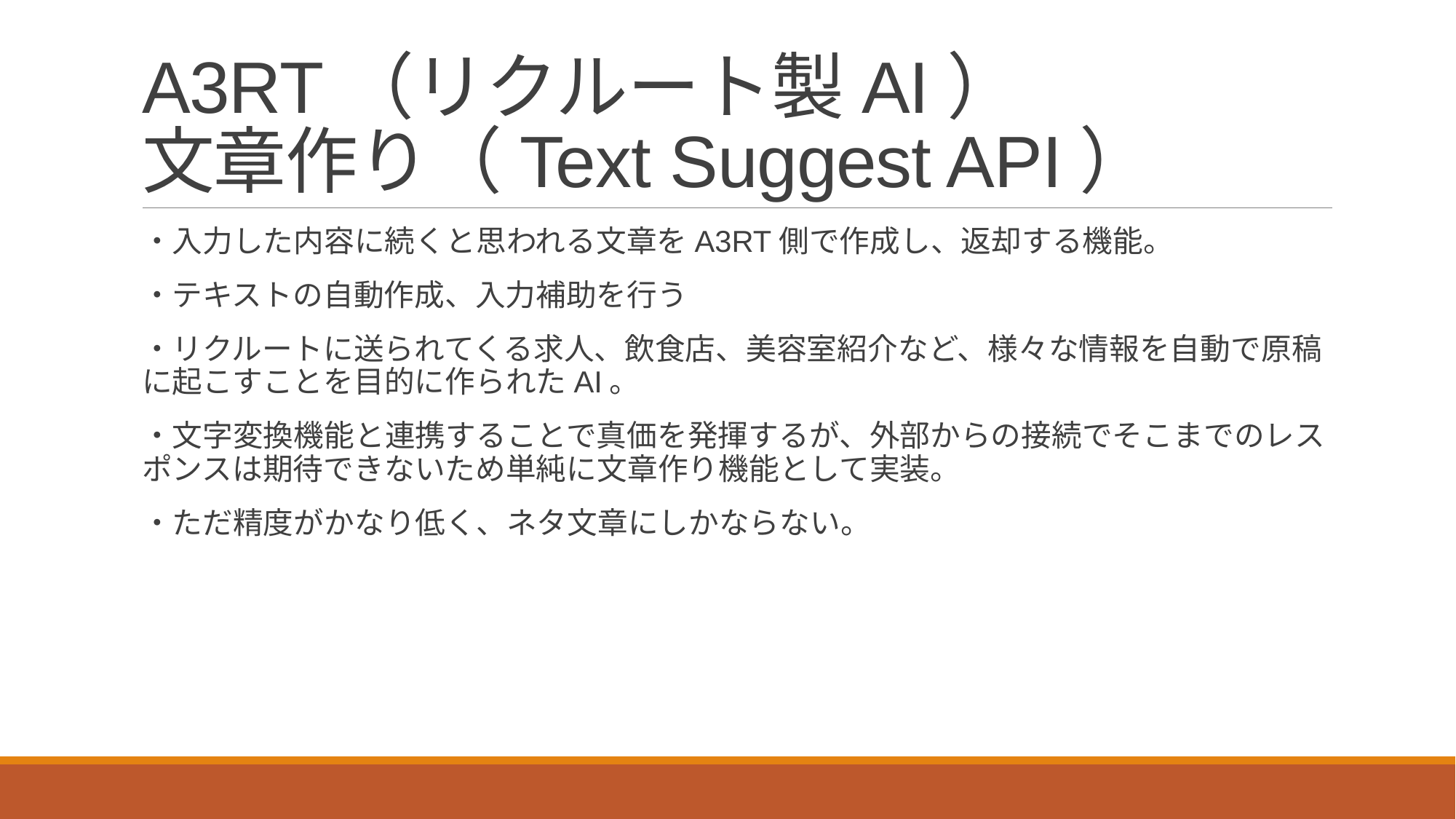

# A3RT（リクルート製AI） 文章作り（Text Suggest API）
・入力した内容に続くと思われる文章をA3RT側で作成し、返却する機能。
・テキストの自動作成、入力補助を行う
・リクルートに送られてくる求人、飲食店、美容室紹介など、様々な情報を自動で原稿に起こすことを目的に作られたAI。
・文字変換機能と連携することで真価を発揮するが、外部からの接続でそこまでのレスポンスは期待できないため単純に文章作り機能として実装。
・ただ精度がかなり低く、ネタ文章にしかならない。